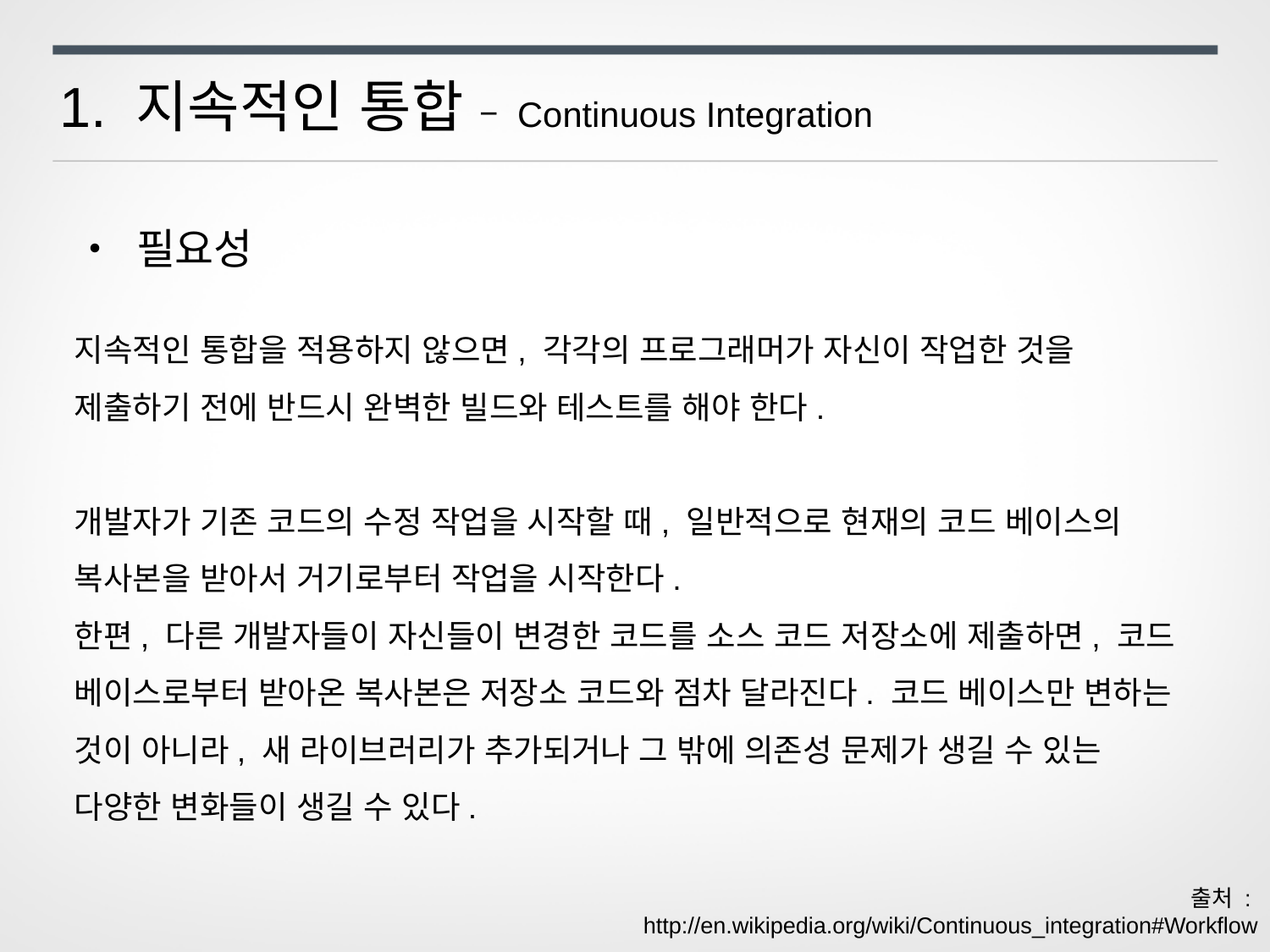

1. 지속적인 통합 – Continuous Integration
• 필요성

지속적인 통합을 적용하지 않으면, 각각의 프로그래머가 자신이 작업한 것을 제출하기 전에 반드시 완벽한 빌드와 테스트를 해야 한다.

개발자가 기존 코드의 수정 작업을 시작할 때, 일반적으로 현재의 코드 베이스의 복사본을 받아서 거기로부터 작업을 시작한다.
한편, 다른 개발자들이 자신들이 변경한 코드를 소스 코드 저장소에 제출하면, 코드 베이스로부터 받아온 복사본은 저장소 코드와 점차 달라진다. 코드 베이스만 변하는 것이 아니라, 새 라이브러리가 추가되거나 그 밖에 의존성 문제가 생길 수 있는 다양한 변화들이 생길 수 있다.

출처 :
http://en.wikipedia.org/wiki/Continuous_integration#Workflow